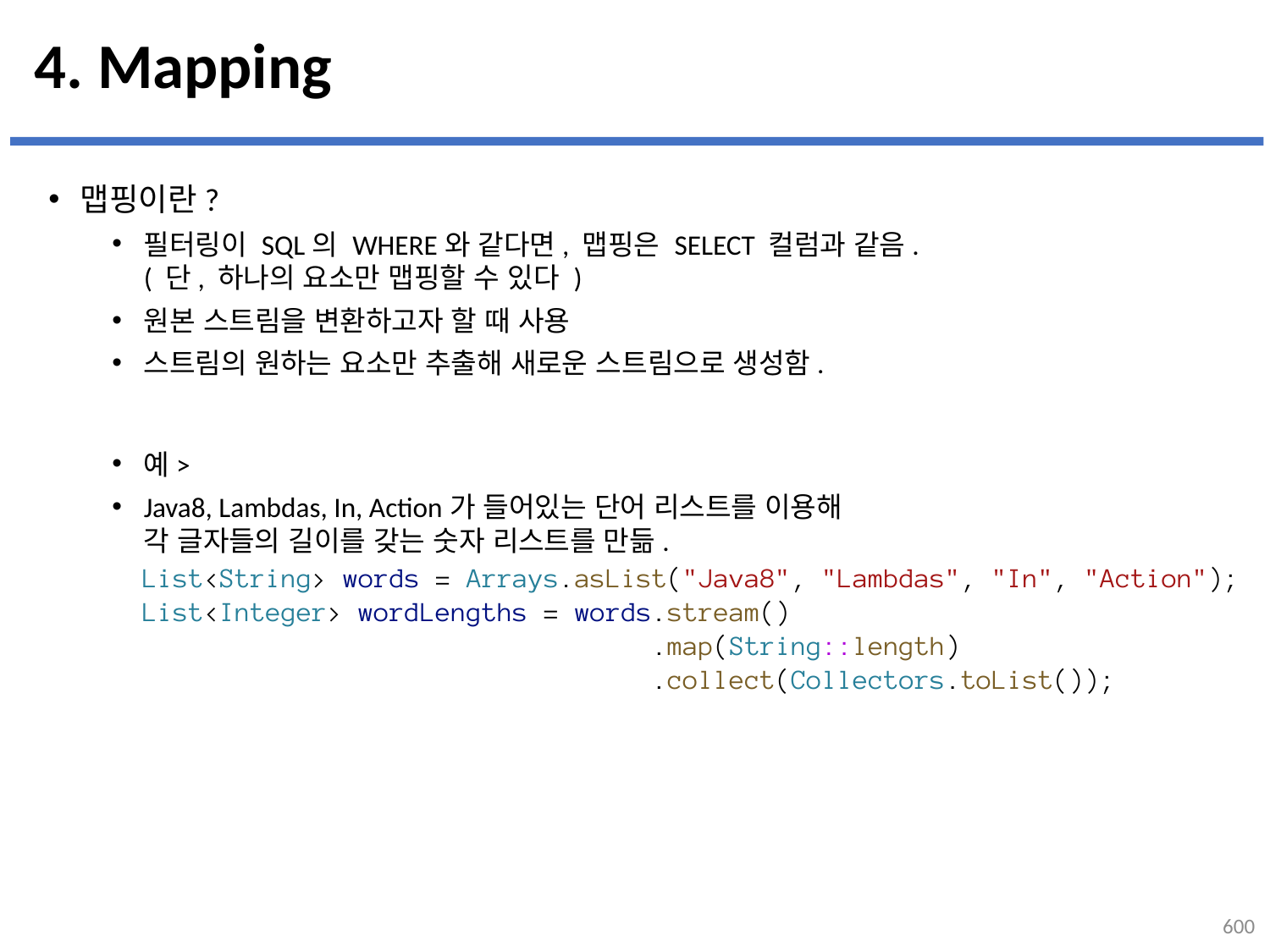

# 4. Mapping
맵핑이란?
필터링이 SQL의 WHERE와 같다면, 맵핑은 SELECT 컬럼과 같음.
( 단, 하나의 요소만 맵핑할 수 있다 )
원본 스트림을 변환하고자 할 때 사용
스트림의 원하는 요소만 추출해 새로운 스트림으로 생성함.

예>
Java8, Lambdas, In, Action가 들어있는 단어 리스트를 이용해
각 글자들의 길이를 갖는 숫자 리스트를 만듦.

List<String> words = Arrays.asList("Java8", "Lambdas", "In", "Action");
List<Integer> wordLengths = words.stream()
                                 .map(String::length)
                                 .collect(Collectors.toList());
600